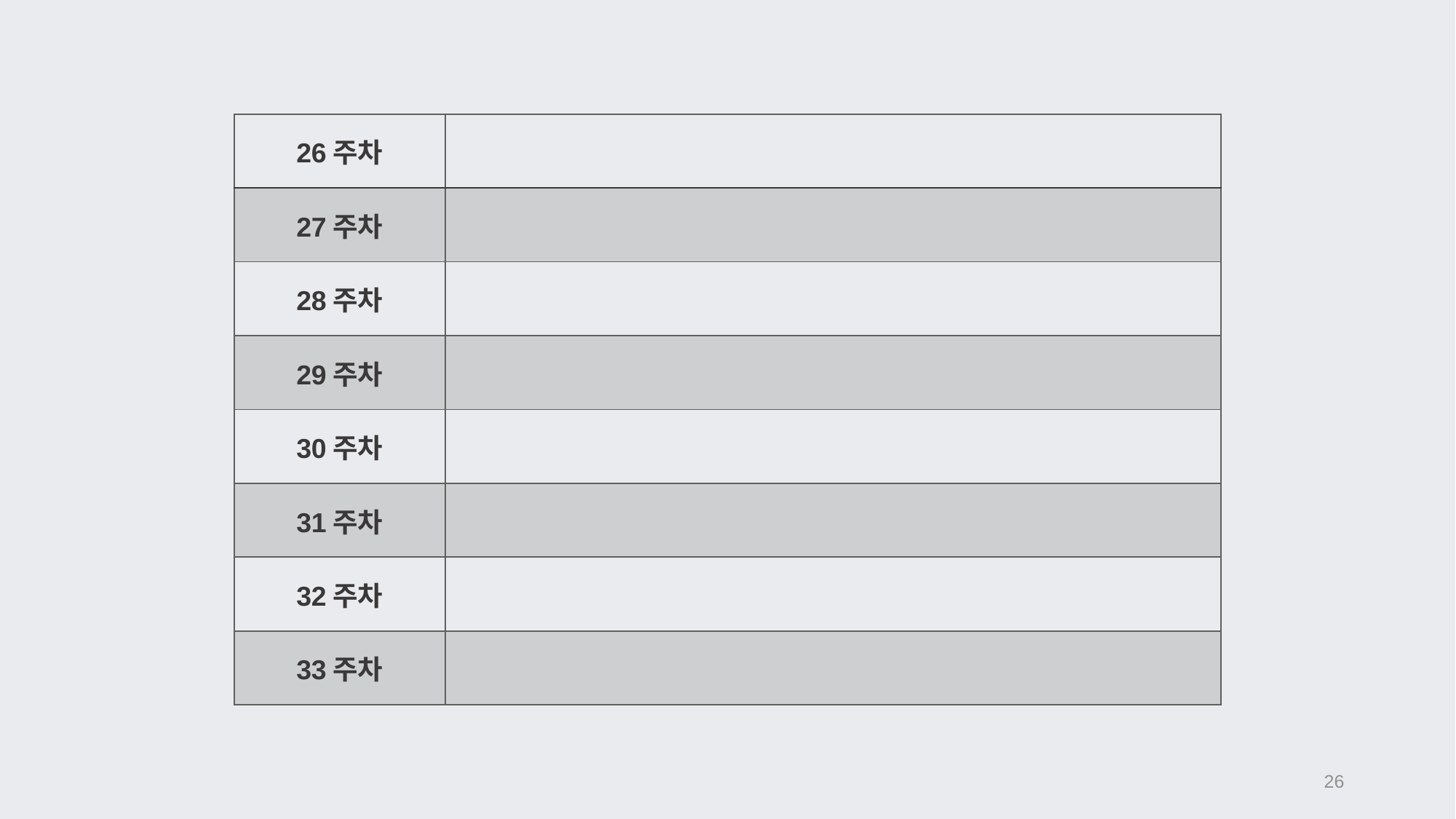

| 26주차 |  |
| --- | --- |
| 27주차 |  |
| 28주차 |  |
| 29주차 |  |
| 30주차 |  |
| 31주차 |  |
| 32주차 |  |
| 33주차 |  |
26